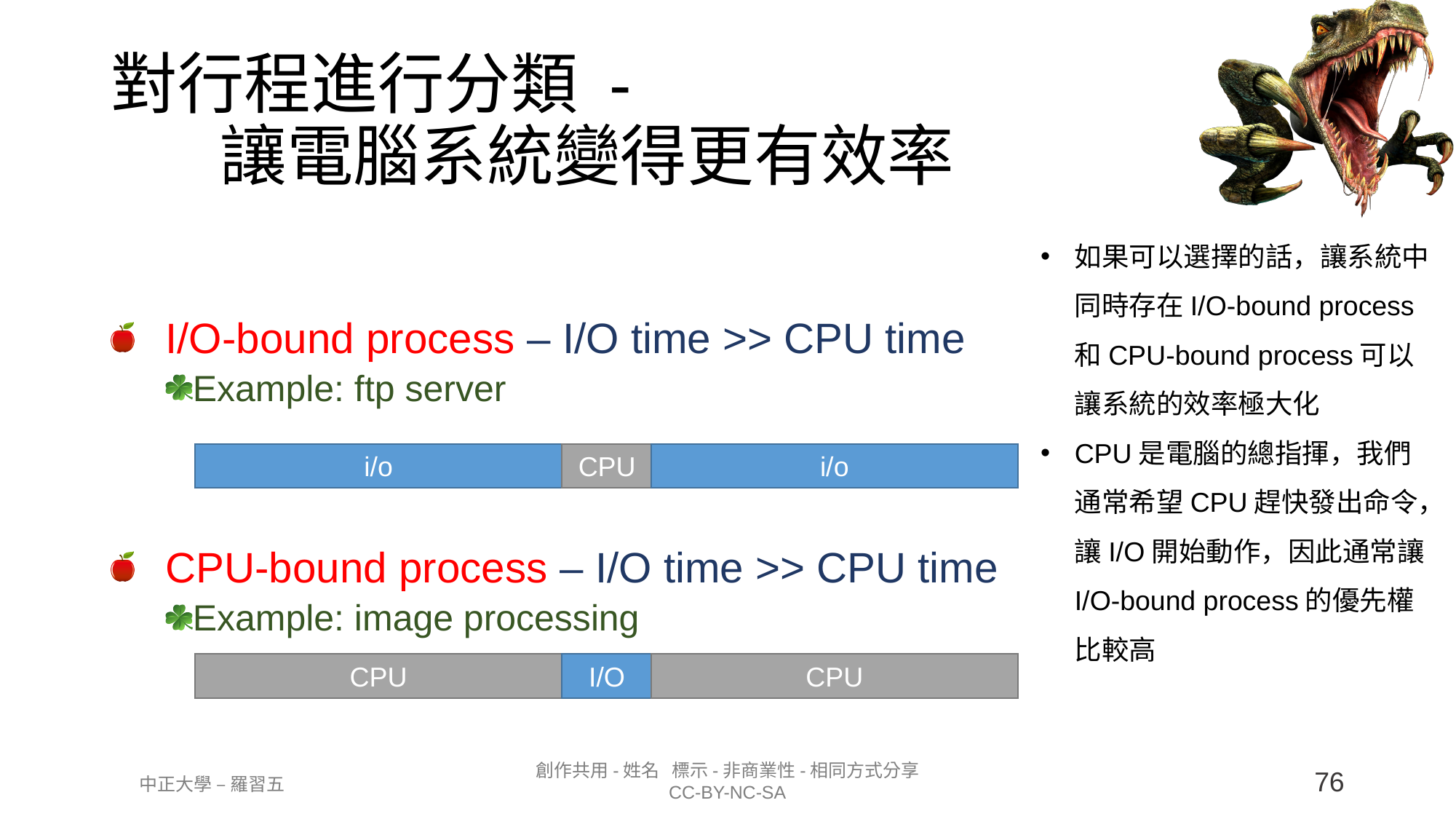

# 對行程進行分類 - 讓電腦系統變得更有效率
如果可以選擇的話，讓系統中同時存在I/O-bound process和CPU-bound process可以讓系統的效率極大化
CPU是電腦的總指揮，我們通常希望CPU趕快發出命令，讓I/O開始動作，因此通常讓I/O-bound process的優先權比較高
I/O-bound process – I/O time >> CPU time
Example: ftp server

CPU-bound process – I/O time >> CPU time
Example: image processing
i/o
CPU
i/o
CPU
I/O
CPU